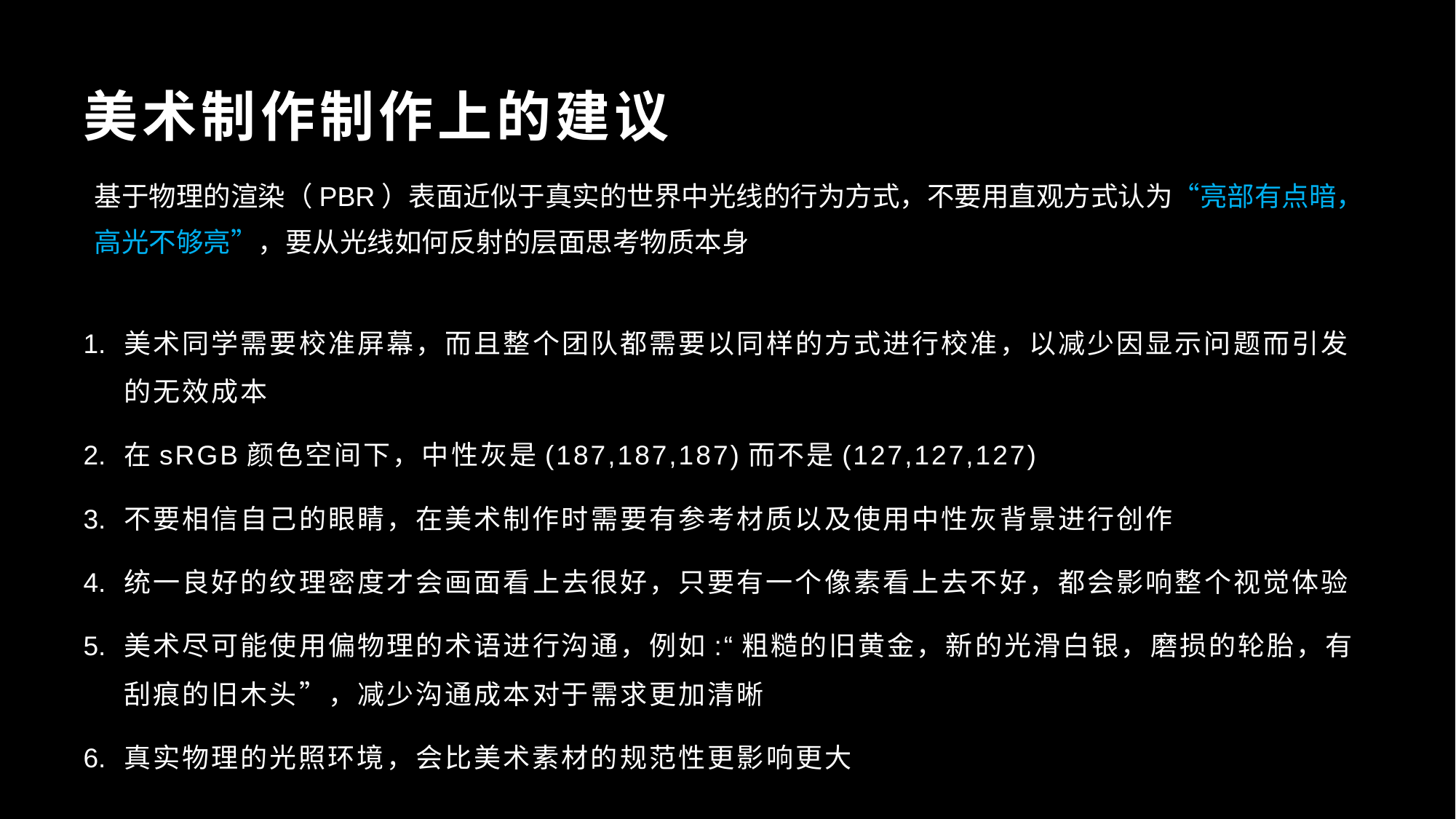

# 美术制作制作上的建议
基于物理的渲染（PBR）表面近似于真实的世界中光线的行为方式，不要用直观方式认为“亮部有点暗，高光不够亮”，要从光线如何反射的层面思考物质本身
美术同学需要校准屏幕，而且整个团队都需要以同样的方式进行校准，以减少因显示问题而引发的无效成本
在sRGB颜色空间下，中性灰是(187,187,187)而不是(127,127,127)
不要相信自己的眼睛，在美术制作时需要有参考材质以及使用中性灰背景进行创作
统一良好的纹理密度才会画面看上去很好，只要有一个像素看上去不好，都会影响整个视觉体验
美术尽可能使用偏物理的术语进行沟通，例如:“粗糙的旧黄金，新的光滑白银，磨损的轮胎，有刮痕的旧木头”，减少沟通成本对于需求更加清晰
真实物理的光照环境，会比美术素材的规范性更影响更大